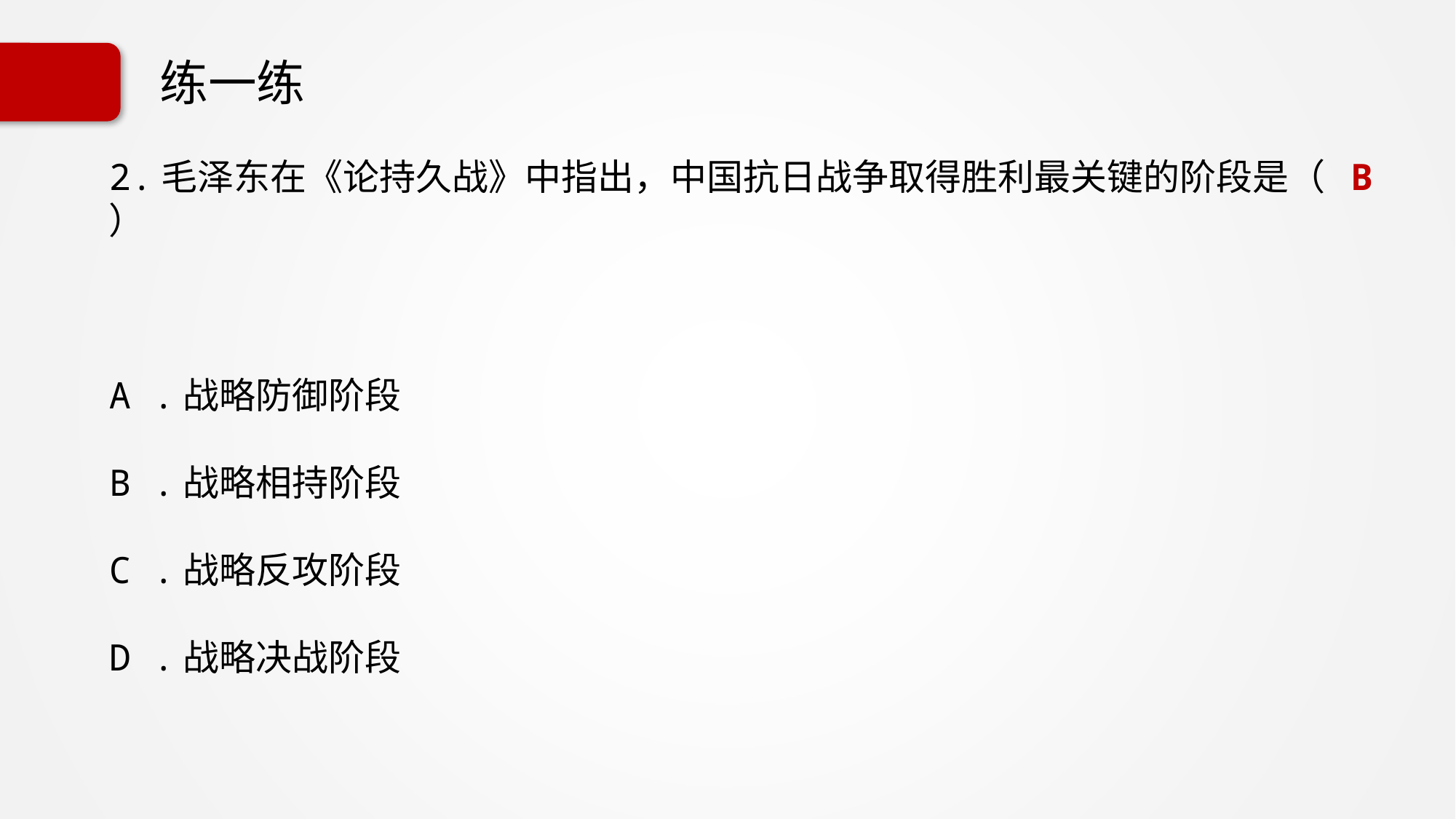

# 练一练
2.毛泽东在《论持久战》中指出，中国抗日战争取得胜利最关键的阶段是（  B  ）

A .战略防御阶段

B .战略相持阶段

C .战略反攻阶段

D .战略决战阶段